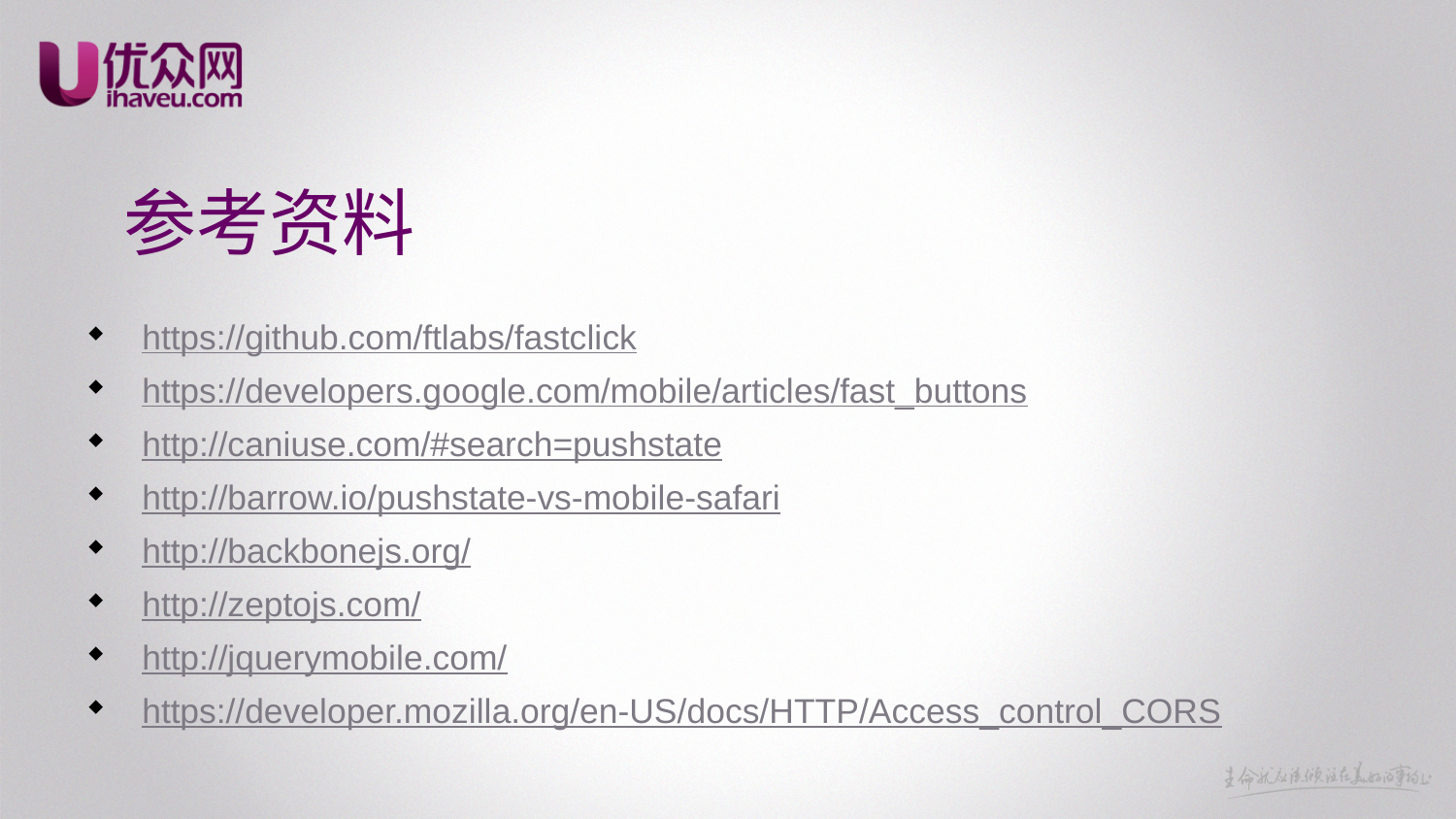

# 参考资料
https://github.com/ftlabs/fastclick
https://developers.google.com/mobile/articles/fast_buttons
http://caniuse.com/#search=pushstate
http://barrow.io/pushstate-vs-mobile-safari
http://backbonejs.org/
http://zeptojs.com/
http://jquerymobile.com/
https://developer.mozilla.org/en-US/docs/HTTP/Access_control_CORS